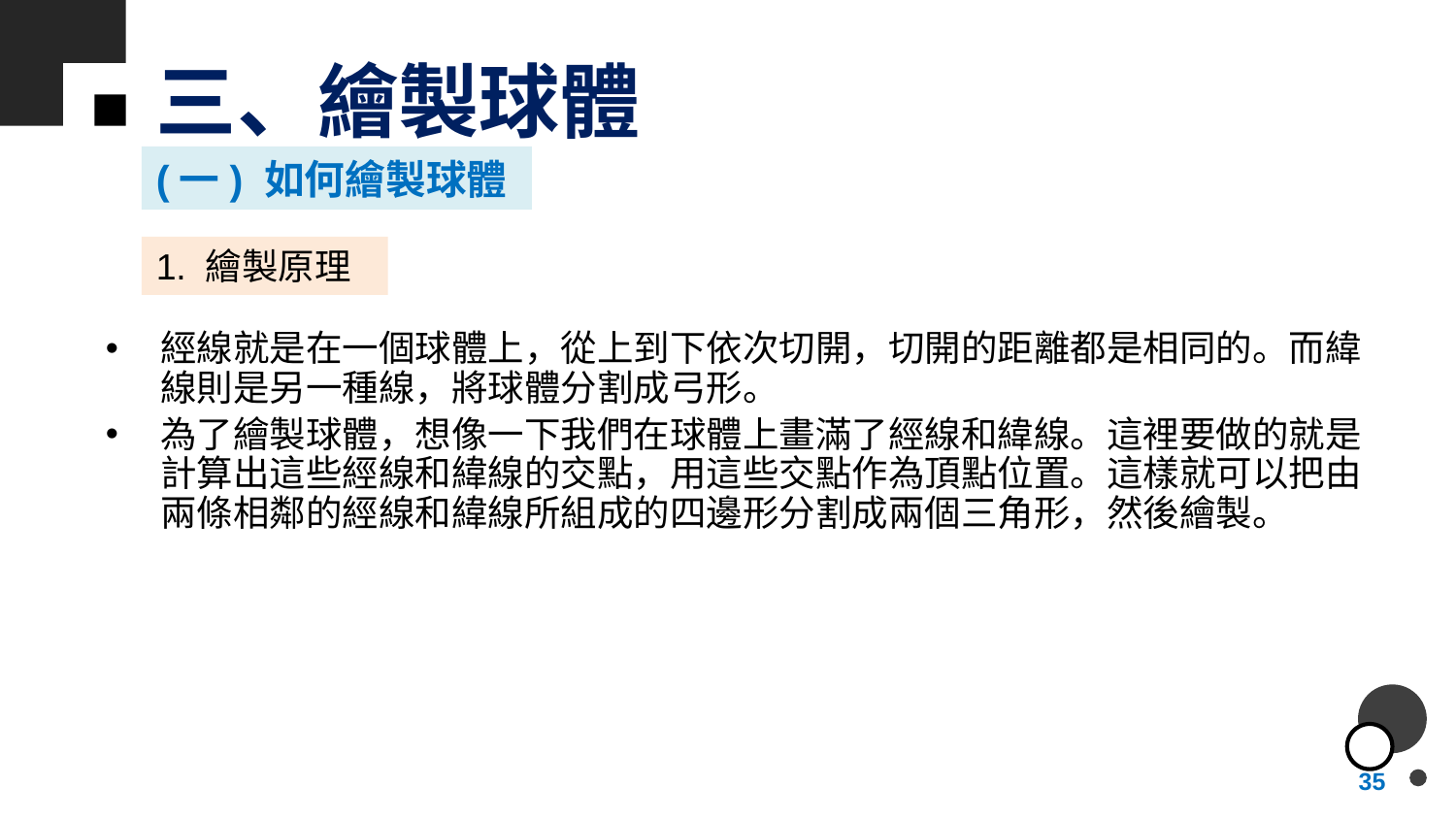

# 三、繪製球體
(一) 如何繪製球體
1. 繪製原理
經線就是在一個球體上，從上到下依次切開，切開的距離都是相同的。而緯線則是另一種線，將球體分割成弓形。
為了繪製球體，想像一下我們在球體上畫滿了經線和緯線。這裡要做的就是計算出這些經線和緯線的交點，用這些交點作為頂點位置。這樣就可以把由兩條相鄰的經線和緯線所組成的四邊形分割成兩個三角形，然後繪製。

35